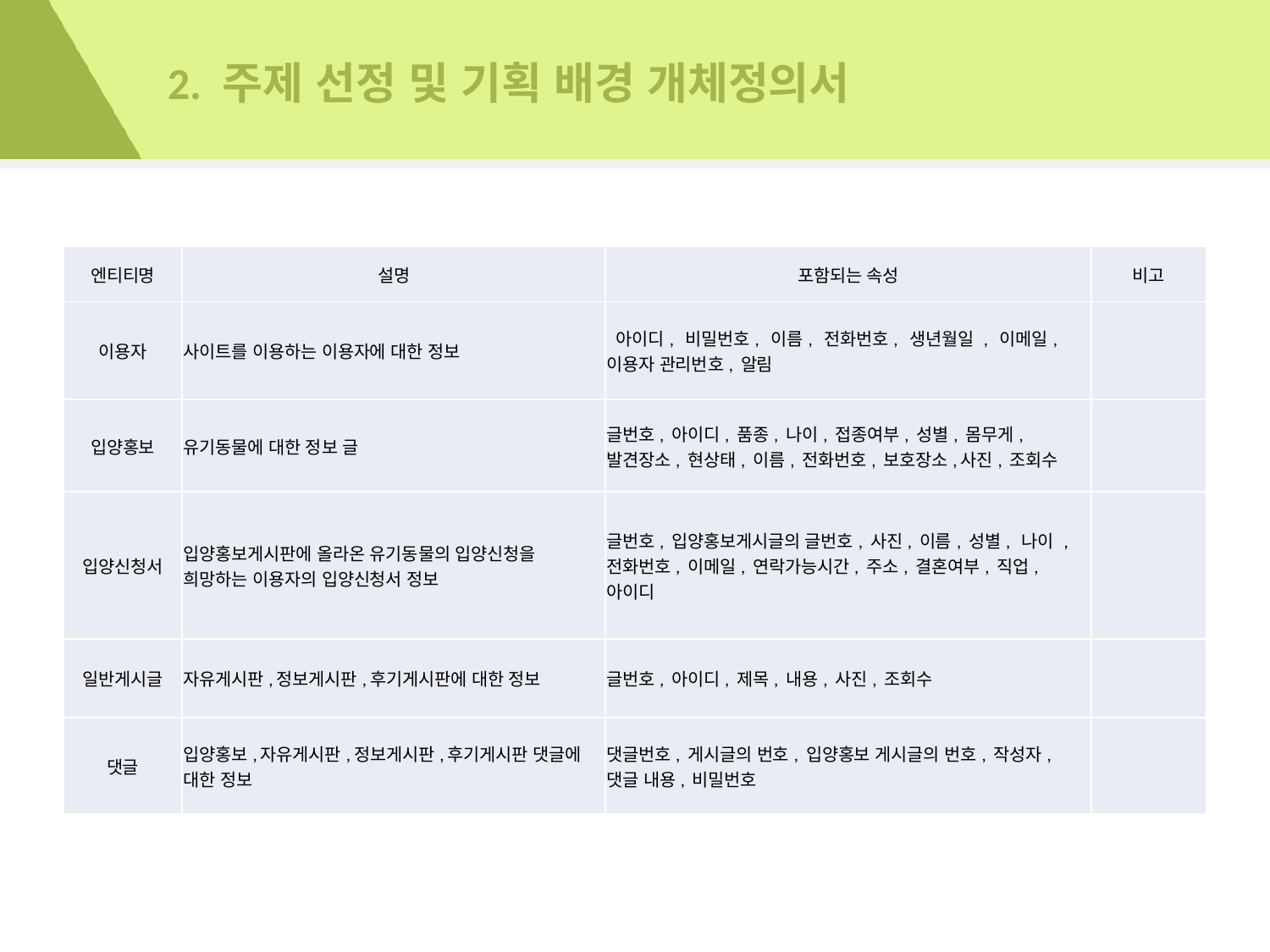

# 2. 주제 선정 및 기획 배경 개체정의서
| 엔티티명 | 설명 | 포함되는 속성 | 비고 |
| --- | --- | --- | --- |
| 이용자 | 사이트를 이용하는 이용자에 대한 정보 | 아이디, 비밀번호, 이름, 전화번호, 생년월일 , 이메일, 이용자 관리번호, 알림 |  |
| 입양홍보 | 유기동물에 대한 정보 글 | 글번호, 아이디, 품종, 나이, 접종여부, 성별, 몸무게, 발견장소, 현상태, 이름, 전화번호, 보호장소,사진, 조회수 |  |
| 입양신청서 | 입양홍보게시판에 올라온 유기동물의 입양신청을 희망하는 이용자의 입양신청서 정보 | 글번호, 입양홍보게시글의 글번호, 사진, 이름, 성별, 나이 , 전화번호, 이메일, 연락가능시간, 주소, 결혼여부, 직업, 아이디 |  |
| 일반게시글 | 자유게시판,정보게시판,후기게시판에 대한 정보 | 글번호, 아이디, 제목, 내용, 사진, 조회수 |  |
| 댓글 | 입양홍보,자유게시판,정보게시판,후기게시판 댓글에 대한 정보 | 댓글번호, 게시글의 번호, 입양홍보 게시글의 번호, 작성자, 댓글 내용, 비밀번호 |  |